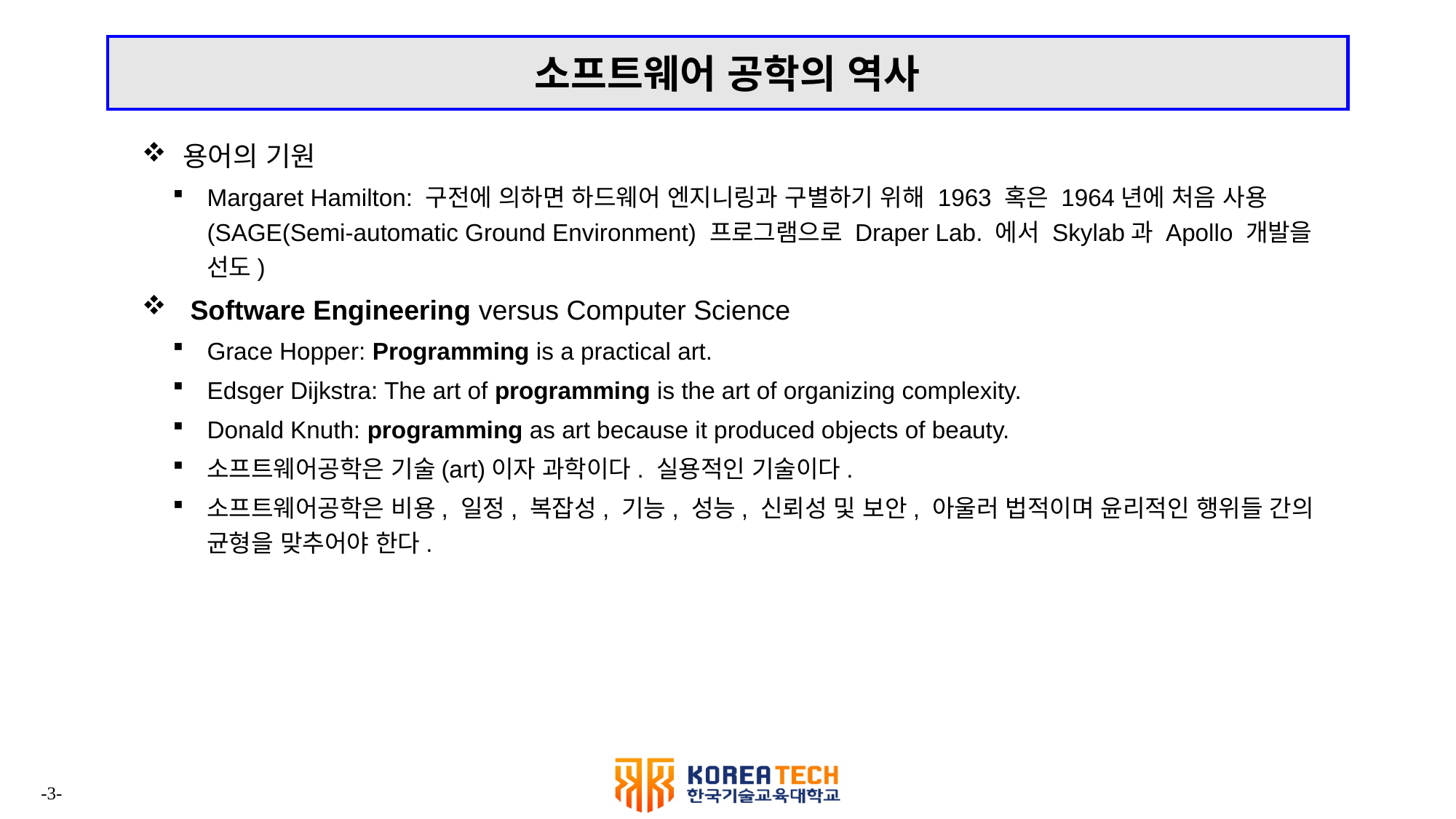

# 소프트웨어 공학의 역사
용어의 기원
Margaret Hamilton: 구전에 의하면 하드웨어 엔지니링과 구별하기 위해 1963 혹은 1964년에 처음 사용 (SAGE(Semi-automatic Ground Environment) 프로그램으로 Draper Lab. 에서 Skylab과 Apollo 개발을 선도)
 Software Engineering versus Computer Science
Grace Hopper: Programming is a practical art.
Edsger Dijkstra: The art of programming is the art of organizing complexity.
Donald Knuth: programming as art because it produced objects of beauty.
소프트웨어공학은 기술(art)이자 과학이다. 실용적인 기술이다.
소프트웨어공학은 비용, 일정, 복잡성, 기능, 성능, 신뢰성 및 보안, 아울러 법적이며 윤리적인 행위들 간의 균형을 맞추어야 한다.
-3-